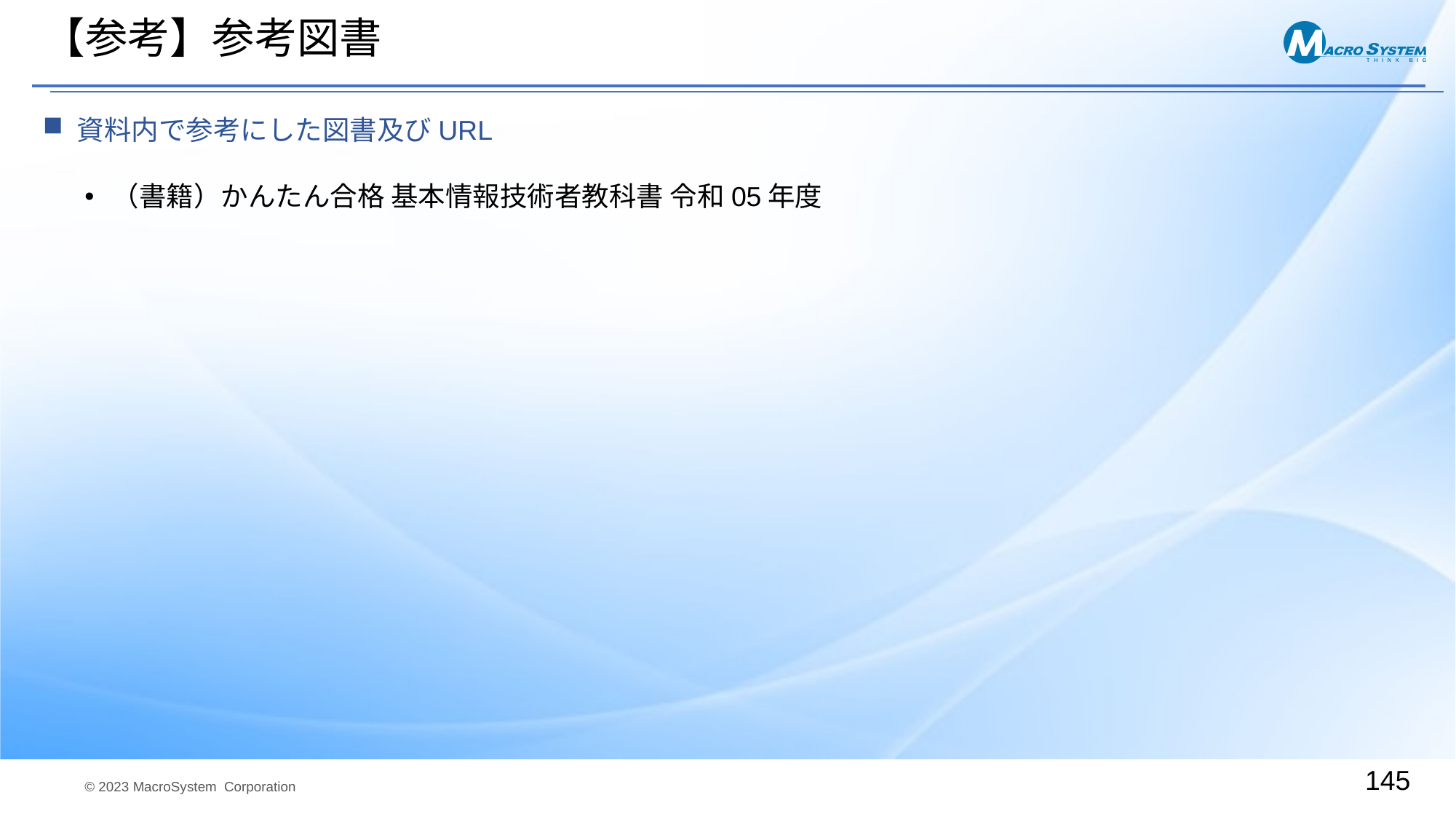

# 【参考】参考図書
資料内で参考にした図書及びURL
（書籍）かんたん合格 基本情報技術者教科書 令和05年度